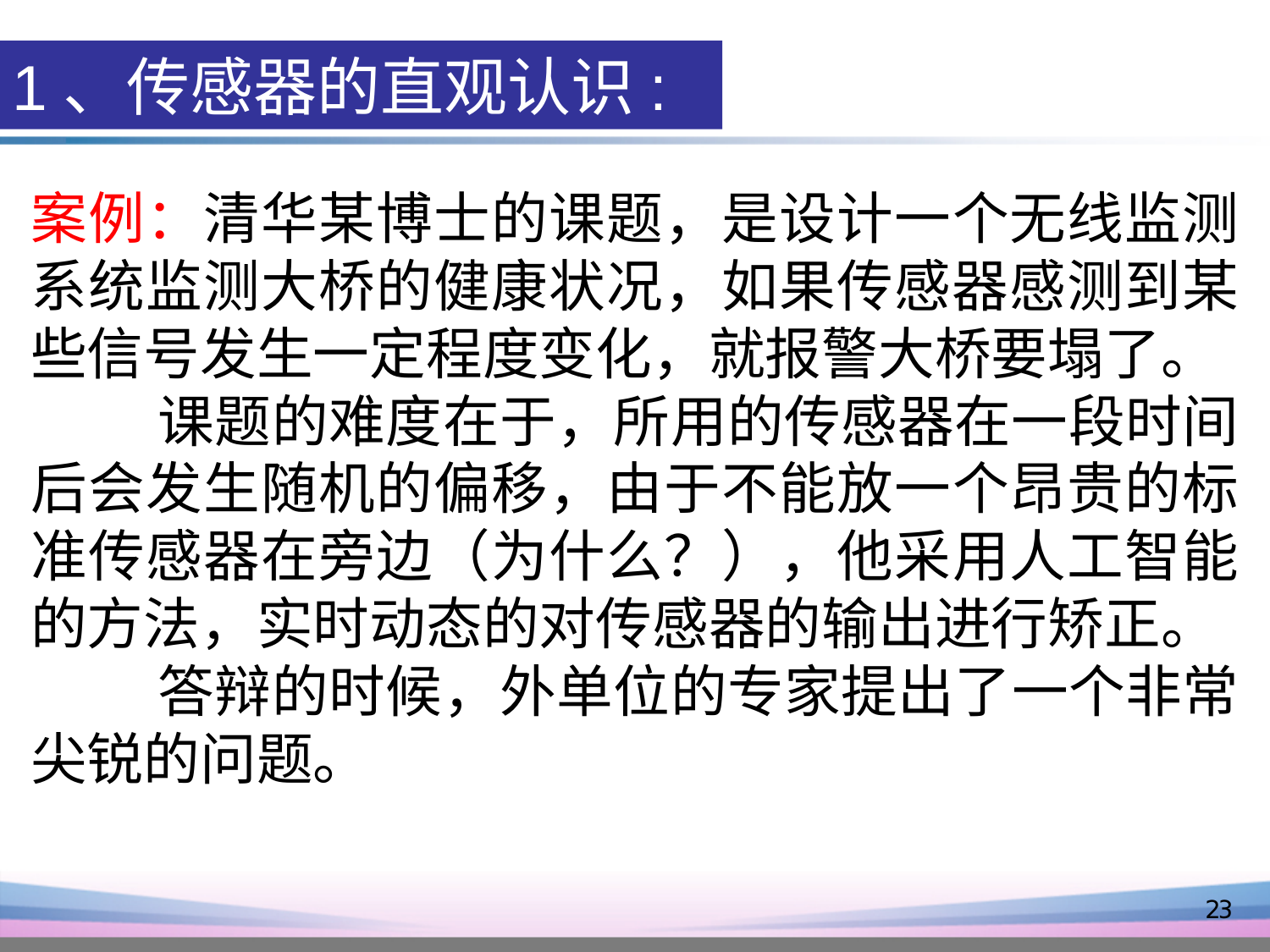

1、传感器的直观认识:
案例：清华某博士的课题，是设计一个无线监测系统监测大桥的健康状况，如果传感器感测到某些信号发生一定程度变化，就报警大桥要塌了。
	课题的难度在于，所用的传感器在一段时间后会发生随机的偏移，由于不能放一个昂贵的标准传感器在旁边（为什么？），他采用人工智能的方法，实时动态的对传感器的输出进行矫正。
	答辩的时候，外单位的专家提出了一个非常尖锐的问题。
23